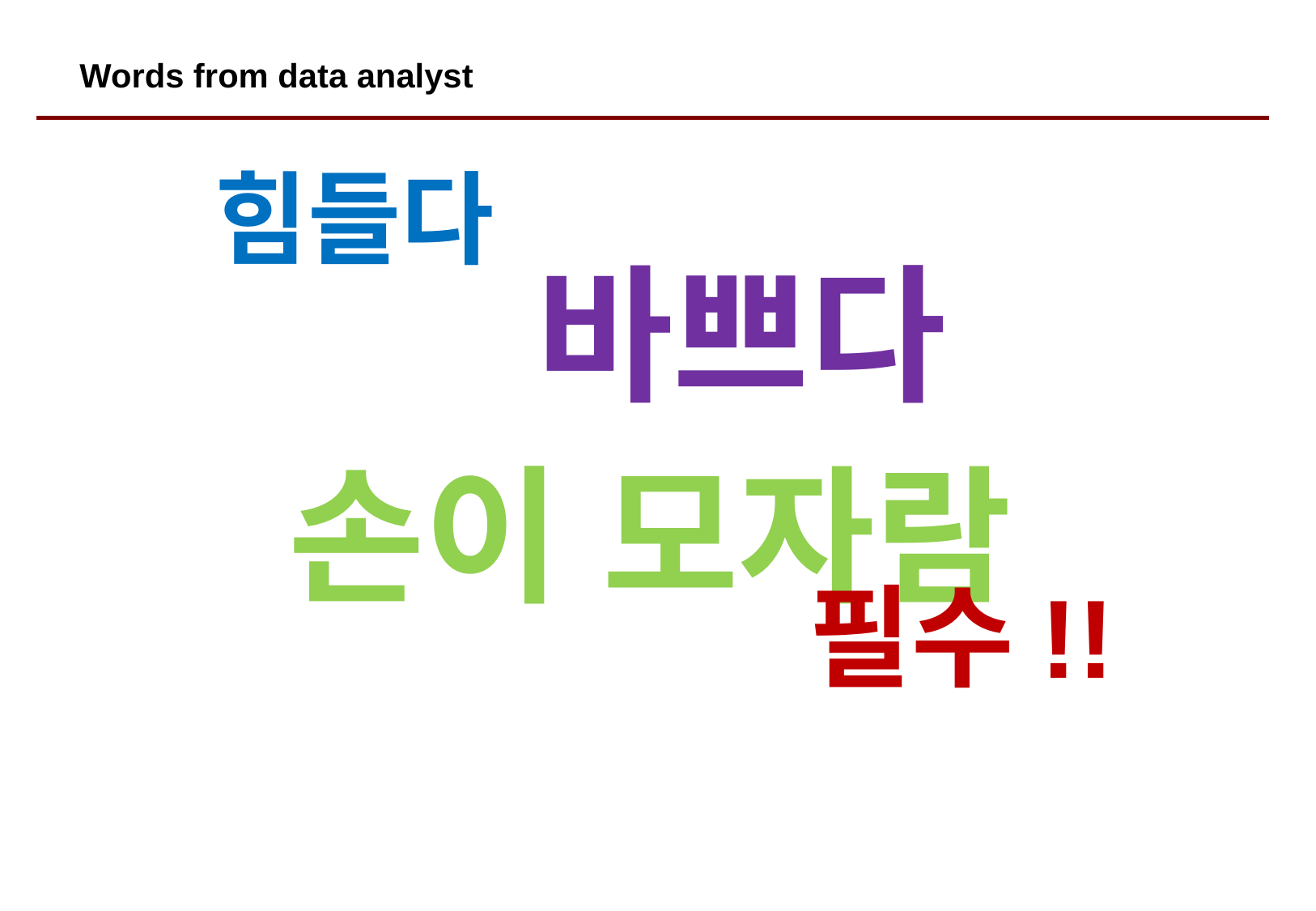

# Words from data analyst
힘들다
바쁘다
손이 모자람
필수!!